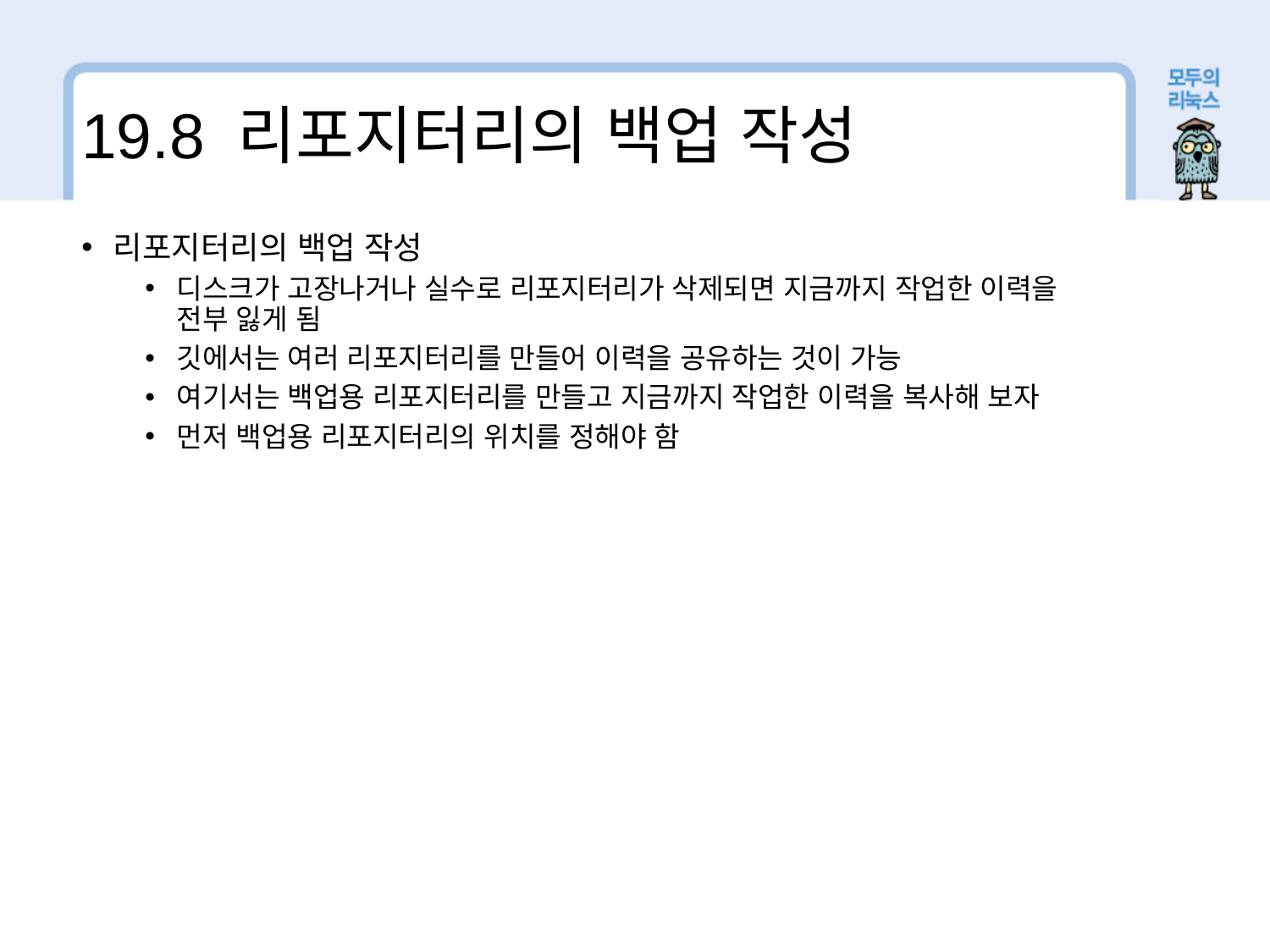

19.8 리포지터리의 백업 작성
리포지터리의 백업 작성
디스크가 고장나거나 실수로 리포지터리가 삭제되면 지금까지 작업한 이력을 전부 잃게 됨
깃에서는 여러 리포지터리를 만들어 이력을 공유하는 것이 가능
여기서는 백업용 리포지터리를 만들고 지금까지 작업한 이력을 복사해 보자
먼저 백업용 리포지터리의 위치를 정해야 함